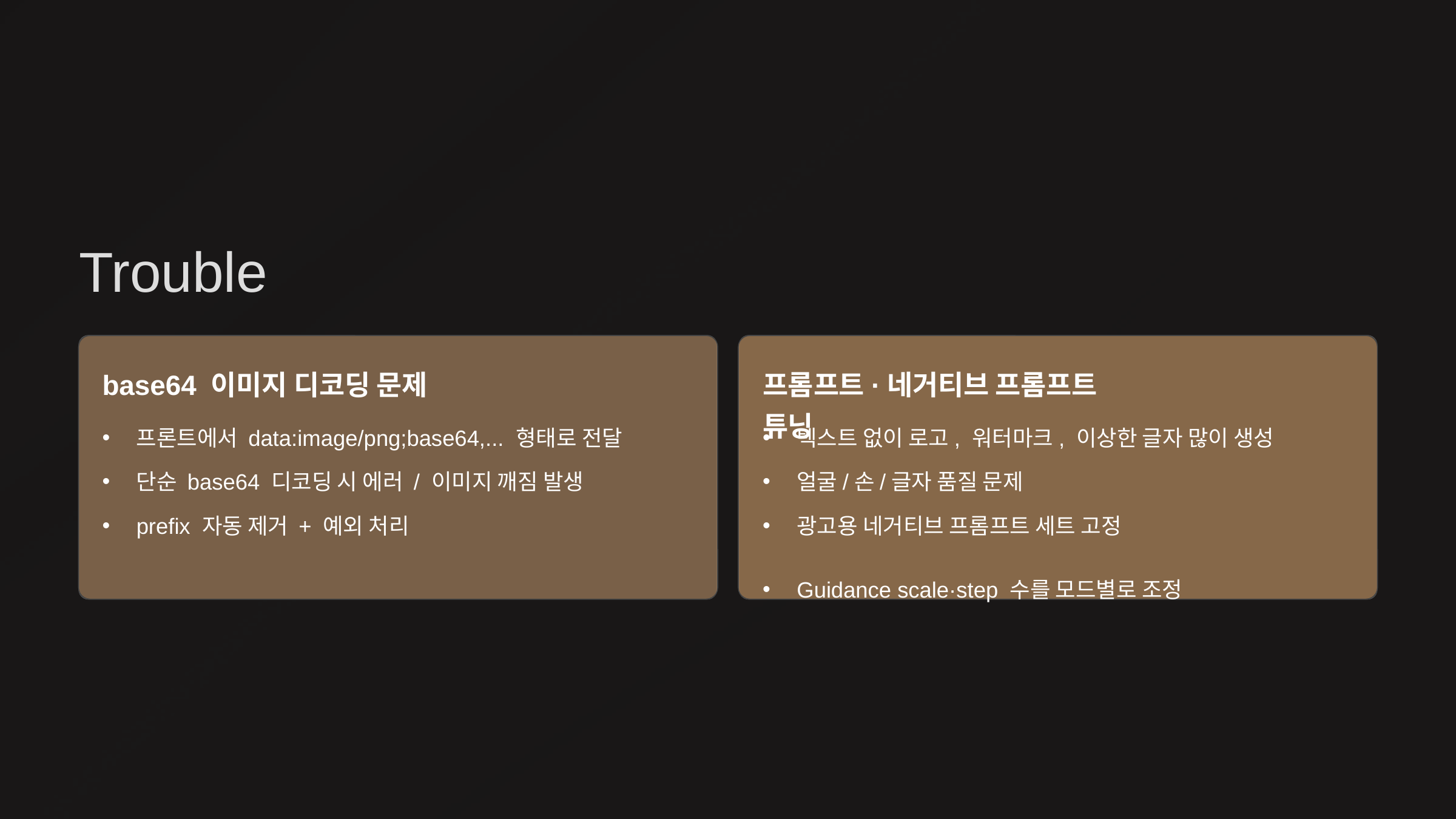

Trouble

프롬프트·네거티브 프롬프트 튜닝
base64 이미지 디코딩 문제
프론트에서 data:image/png;base64,... 형태로 전달
텍스트 없이 로고, 워터마크, 이상한 글자 많이 생성
단순 base64 디코딩 시 에러 / 이미지 깨짐 발생
얼굴/손/글자 품질 문제
prefix 자동 제거 + 예외 처리
광고용 네거티브 프롬프트 세트 고정
Guidance scale·step 수를 모드별로 조정